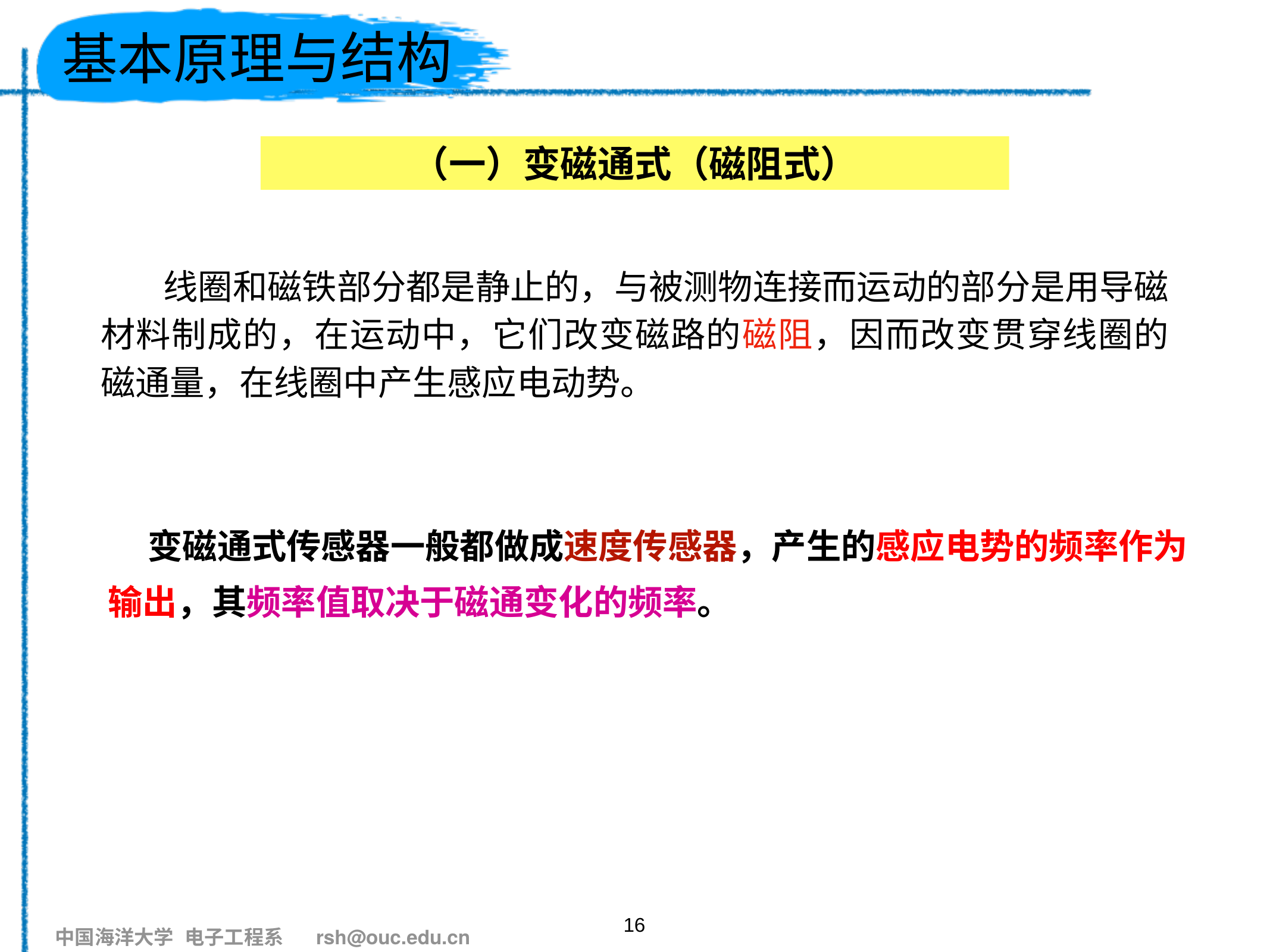

# 基本原理与结构
（一）变磁通式（磁阻式）
       线圈和磁铁部分都是静止的，与被测物连接而运动的部分是用导磁材料制成的，在运动中，它们改变磁路的磁阻，因而改变贯穿线圈的磁通量，在线圈中产生感应电动势。
    变磁通式传感器一般都做成速度传感器，产生的感应电势的频率作为输出，其频率值取决于磁通变化的频率。
16